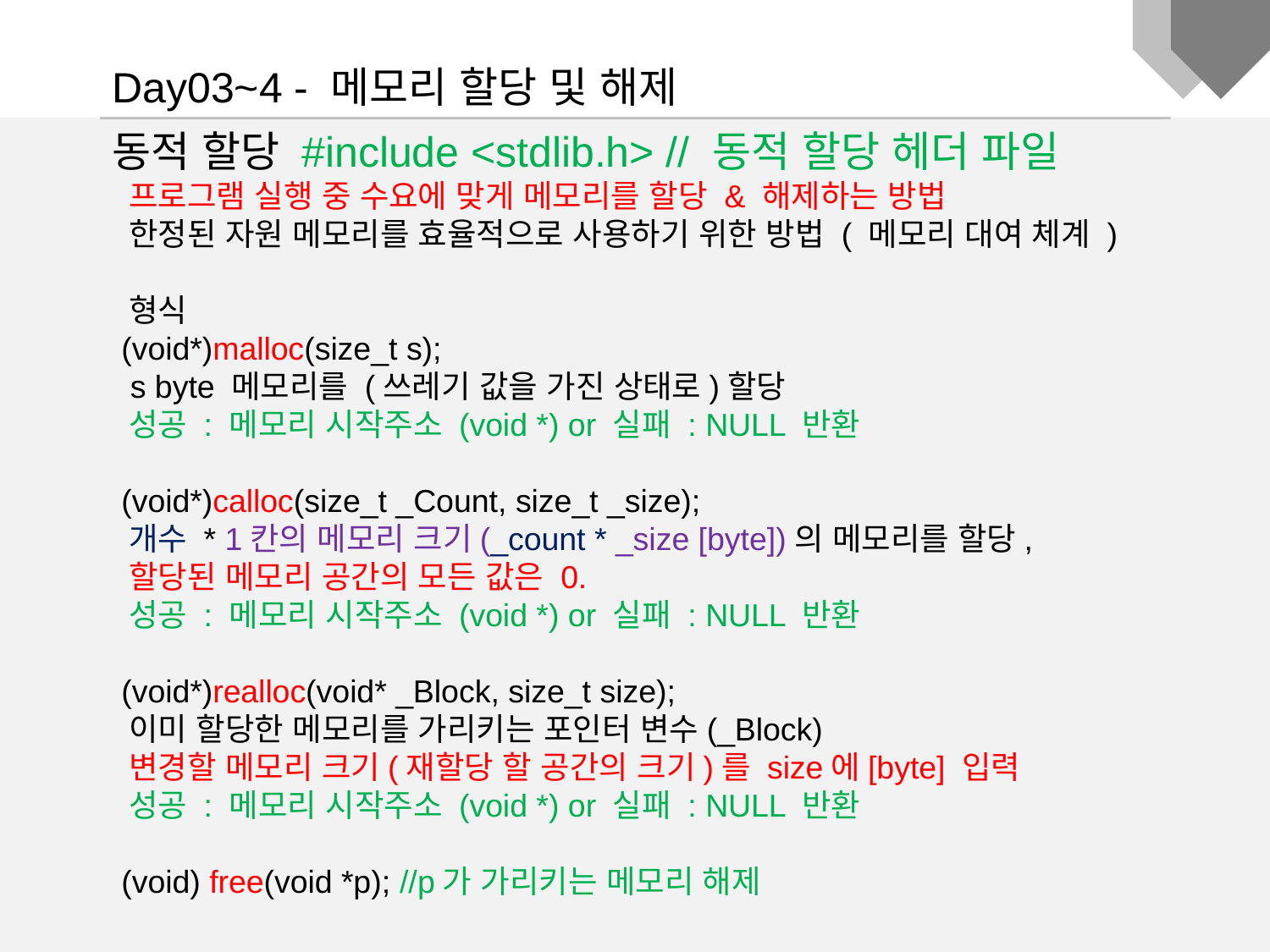

Day03~4 - 메모리 할당 및 해제
동적 할당 #include <stdlib.h> // 동적 할당 헤더 파일
 프로그램 실행 중 수요에 맞게 메모리를 할당 & 해제하는 방법
 한정된 자원 메모리를 효율적으로 사용하기 위한 방법 ( 메모리 대여 체계 )

 형식
 (void*)malloc(size_t s);
  s byte 메모리를 (쓰레기 값을 가진 상태로)할당
 성공 : 메모리 시작주소 (void *) or 실패 : NULL 반환

 (void*)calloc(size_t _Count, size_t _size);
 개수 * 1칸의 메모리 크기(_count * _size [byte])의 메모리를 할당,
 할당된 메모리 공간의 모든 값은 0.
 성공 : 메모리 시작주소 (void *) or 실패 : NULL 반환

 (void*)realloc(void* _Block, size_t size);
 이미 할당한 메모리를 가리키는 포인터 변수(_Block)
 변경할 메모리 크기(재할당 할 공간의 크기)를 size에[byte] 입력
 성공 : 메모리 시작주소 (void *) or 실패 : NULL 반환

 (void) free(void *p); //p가 가리키는 메모리 해제